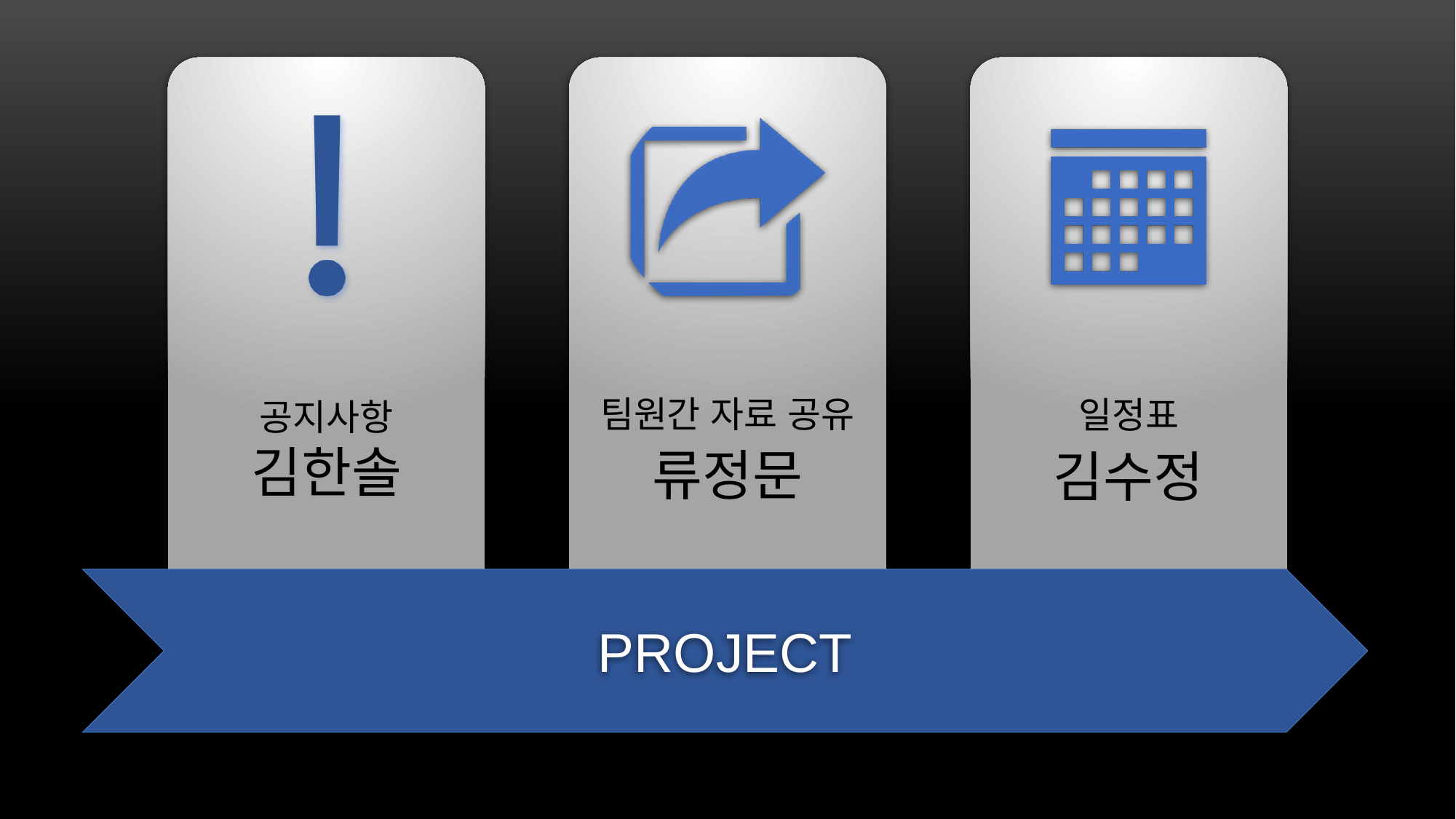

공지사항
김한솔

팀원간 자료 공유
류정문

일정표
김수정

PROJECT